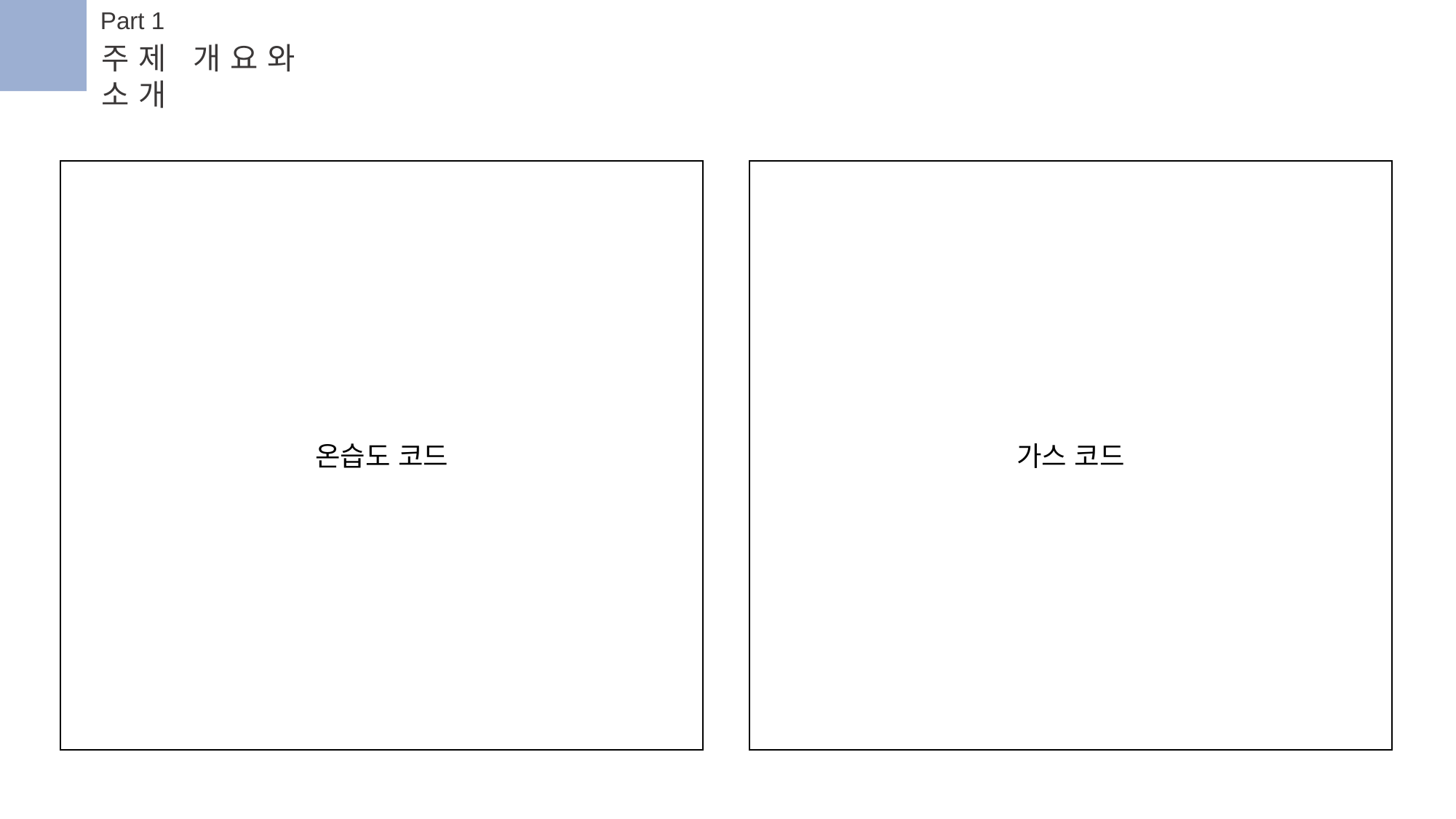

Part 1
주제 개요와 소개
온습도 코드
가스 코드